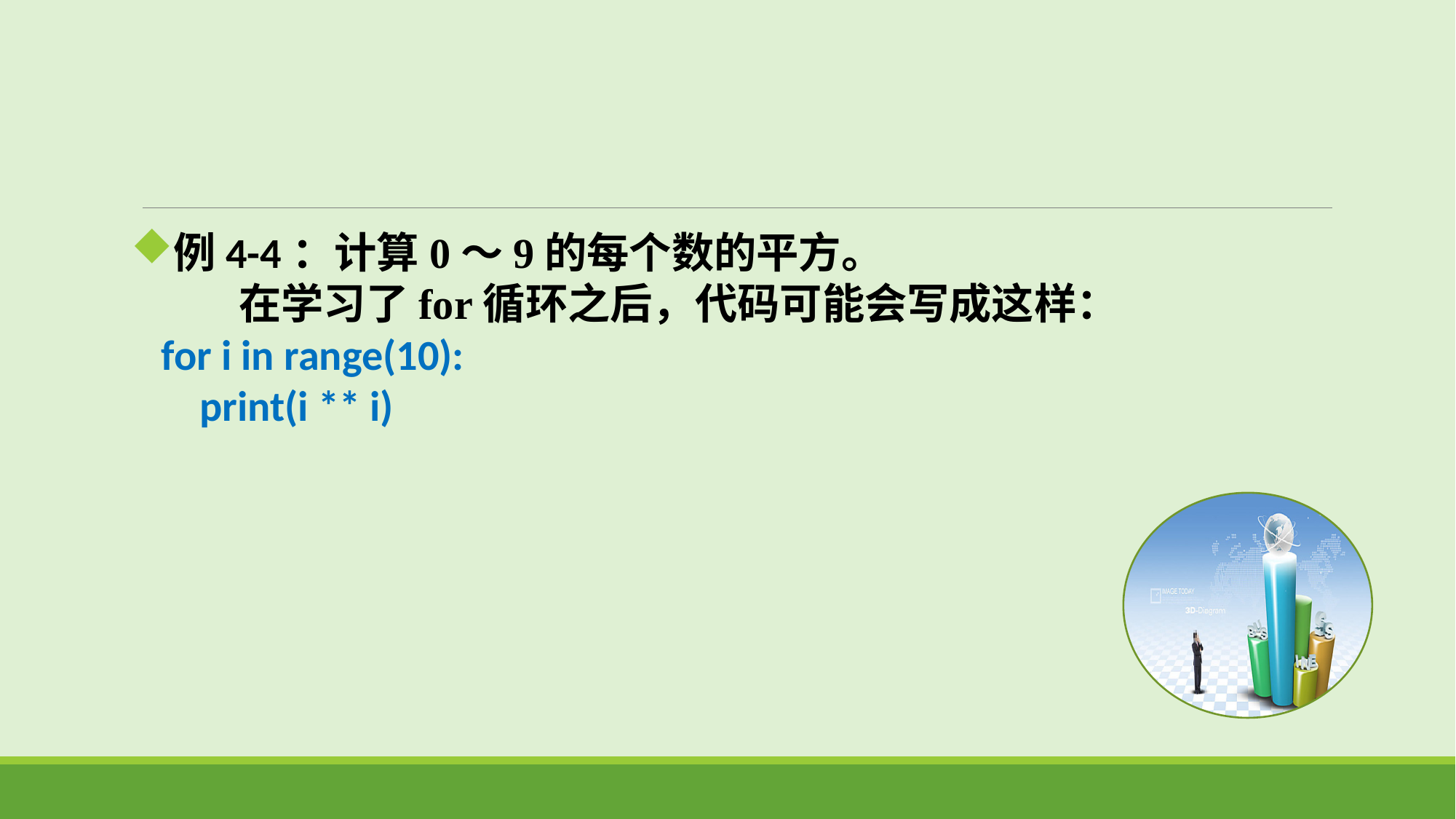

例4-4：计算0～9的每个数的平方。
       在学习了for循环之后，代码可能会写成这样：
for i in range(10):
    print(i ** i)